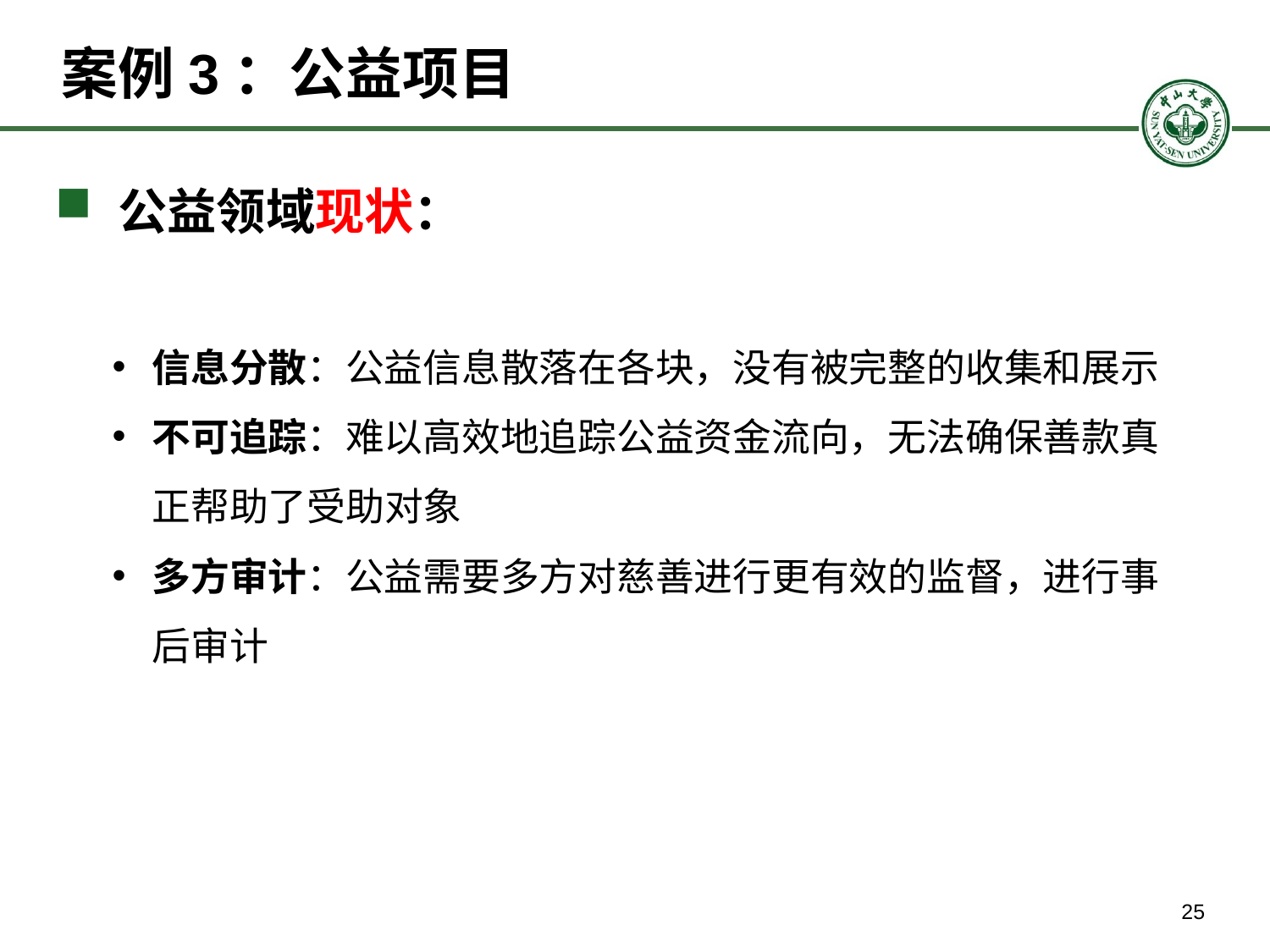

# 案例3：公益项目
 公益领域现状：
信息分散：公益信息散落在各块，没有被完整的收集和展示
不可追踪：难以高效地追踪公益资金流向，无法确保善款真正帮助了受助对象
多方审计：公益需要多方对慈善进行更有效的监督，进行事后审计